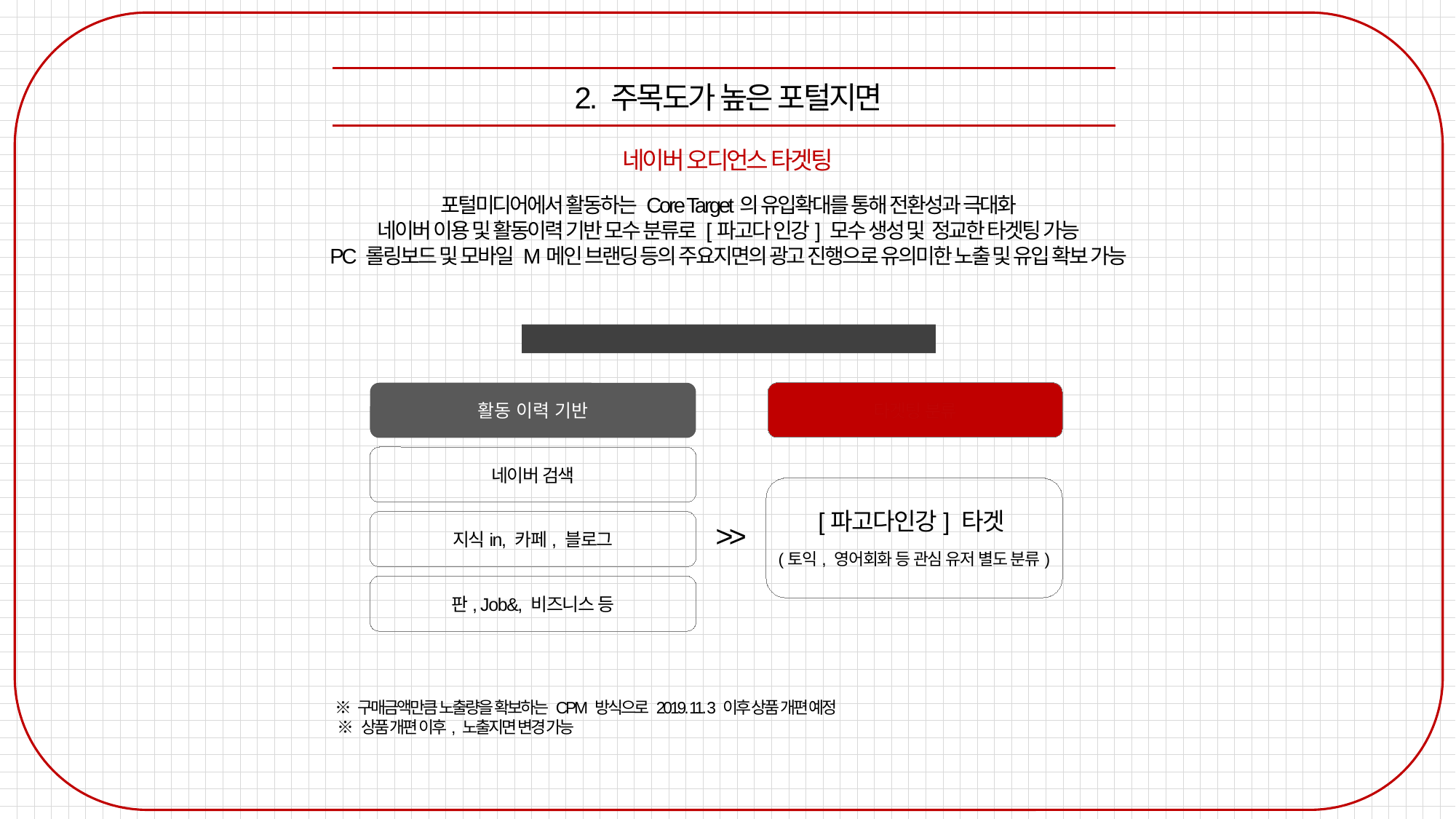

2. 주목도가 높은 포털지면
네이버 오디언스 타겟팅
포털미디어에서 활동하는 Core Target의 유입확대를 통해 전환성과 극대화
네이버 이용 및 활동이력 기반 모수 분류로 [파고다 인강] 모수 생성 및  정교한 타겟팅 가능
PC 롤링보드 및 모바일 M메인 브랜딩 등의 주요지면의 광고 진행으로 유의미한 노출 및 유입 확보 가능
네이버 오디언스 타겟팅 (Audience Targeting) 모수 생성 방식
활동 이력 기반
타겟팅 분류
네이버 검색
[파고다인강] 타겟
(토익, 영어회화 등 관심 유저 별도 분류)
>>
지식in, 카페, 블로그
판, Job&, 비즈니스 등
※ 구매금액만큼 노출량을 확보하는 CPM 방식으로 2019. 11. 3 이후 상품 개편 예정
 ※ 상품 개편 이후, 노출지면 변경 가능